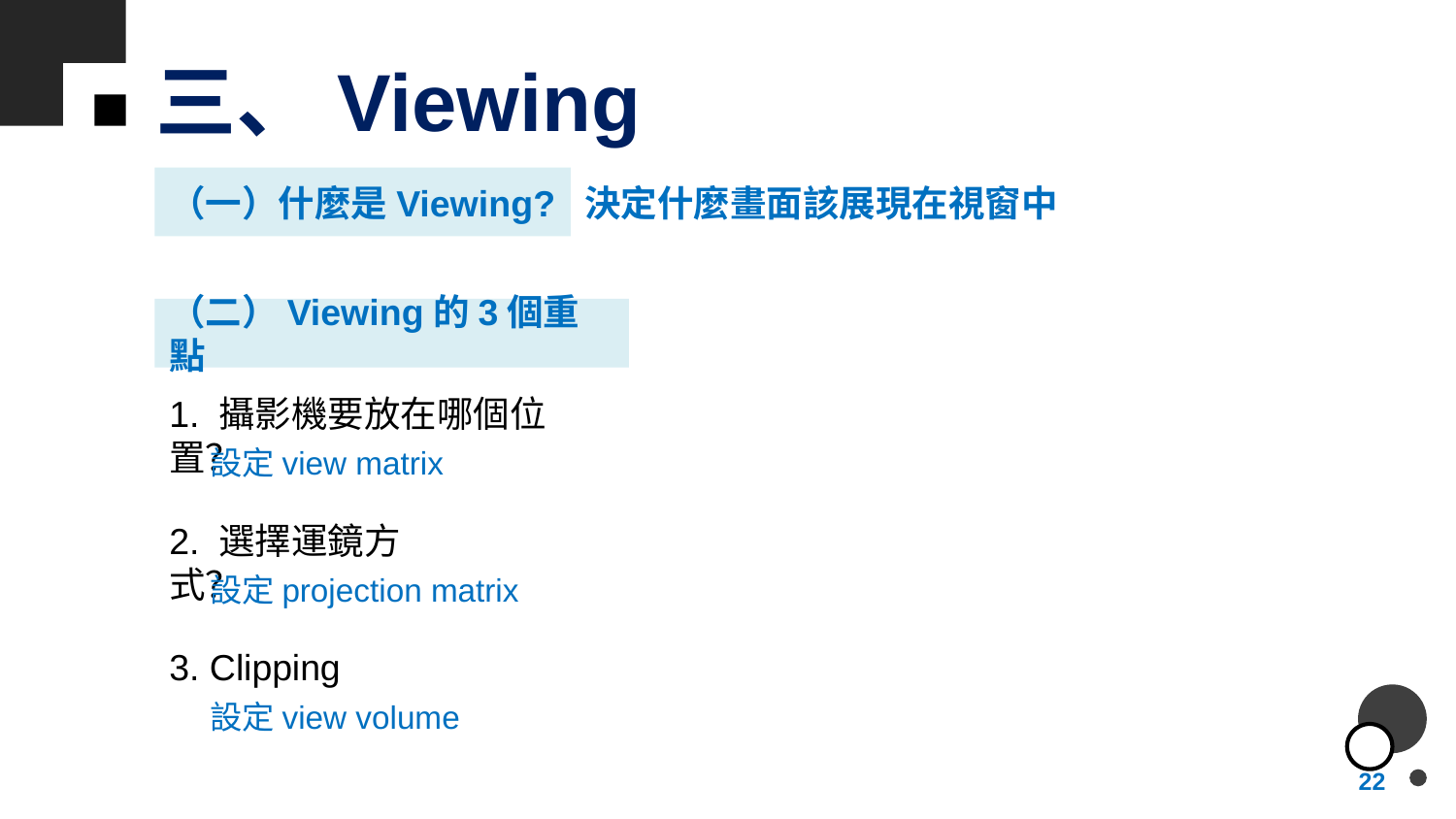

三、Viewing
（一）什麼是Viewing?
決定什麼畫面該展現在視窗中
（二）Viewing的3個重點
1. 攝影機要放在哪個位置？
設定view matrix
2. 選擇運鏡方式？
設定projection matrix
3. Clipping

設定view volume
22